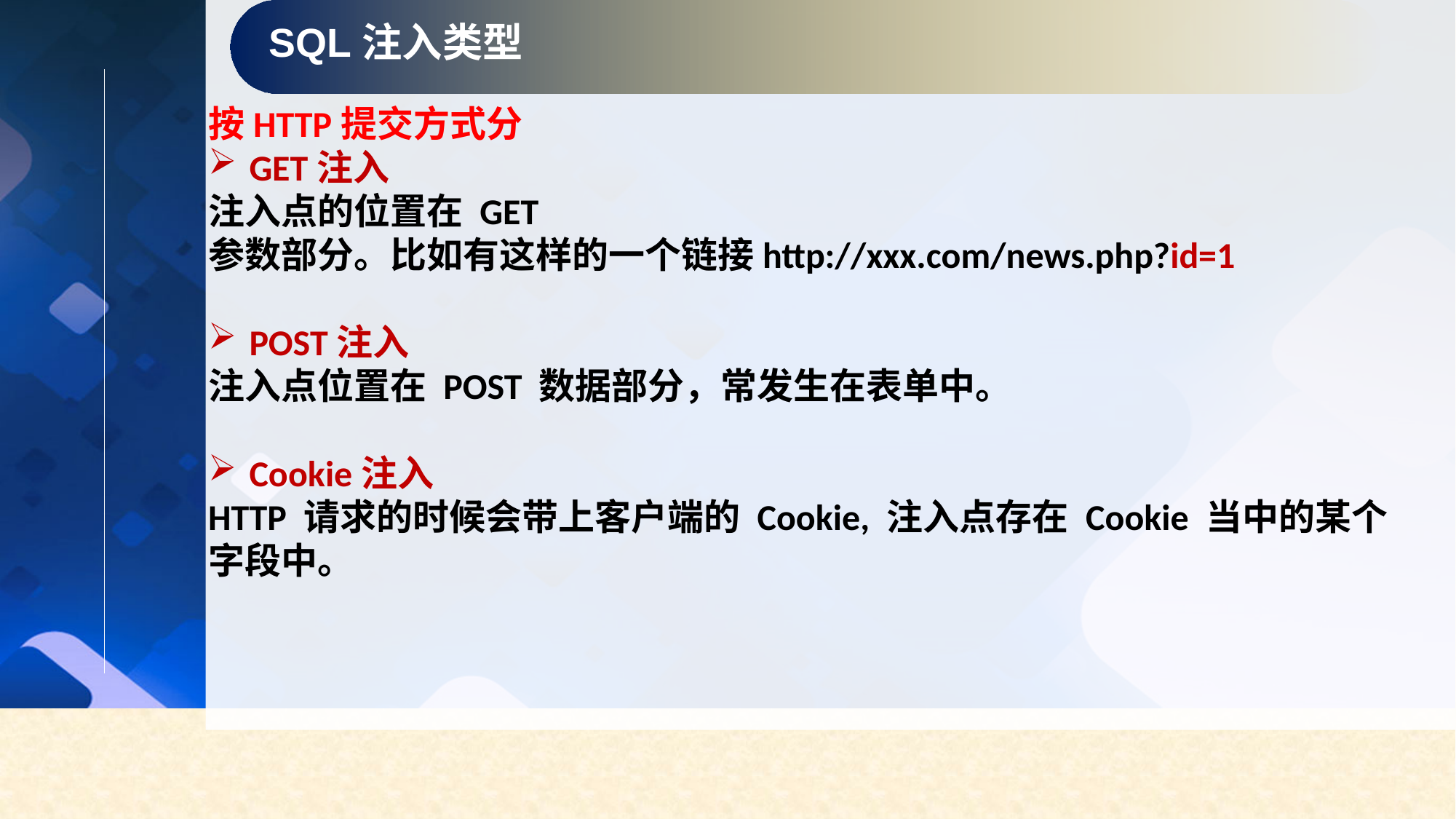

SQL注入类型
按HTTP提交方式分
GET注入
注入点的位置在 GET 参数部分。比如有这样的一个链接http://xxx.com/news.php?id=1

POST注入
注入点位置在 POST 数据部分，常发生在表单中。

Cookie注入
HTTP 请求的时候会带上客户端的 Cookie, 注入点存在 Cookie 当中的某个字段中。